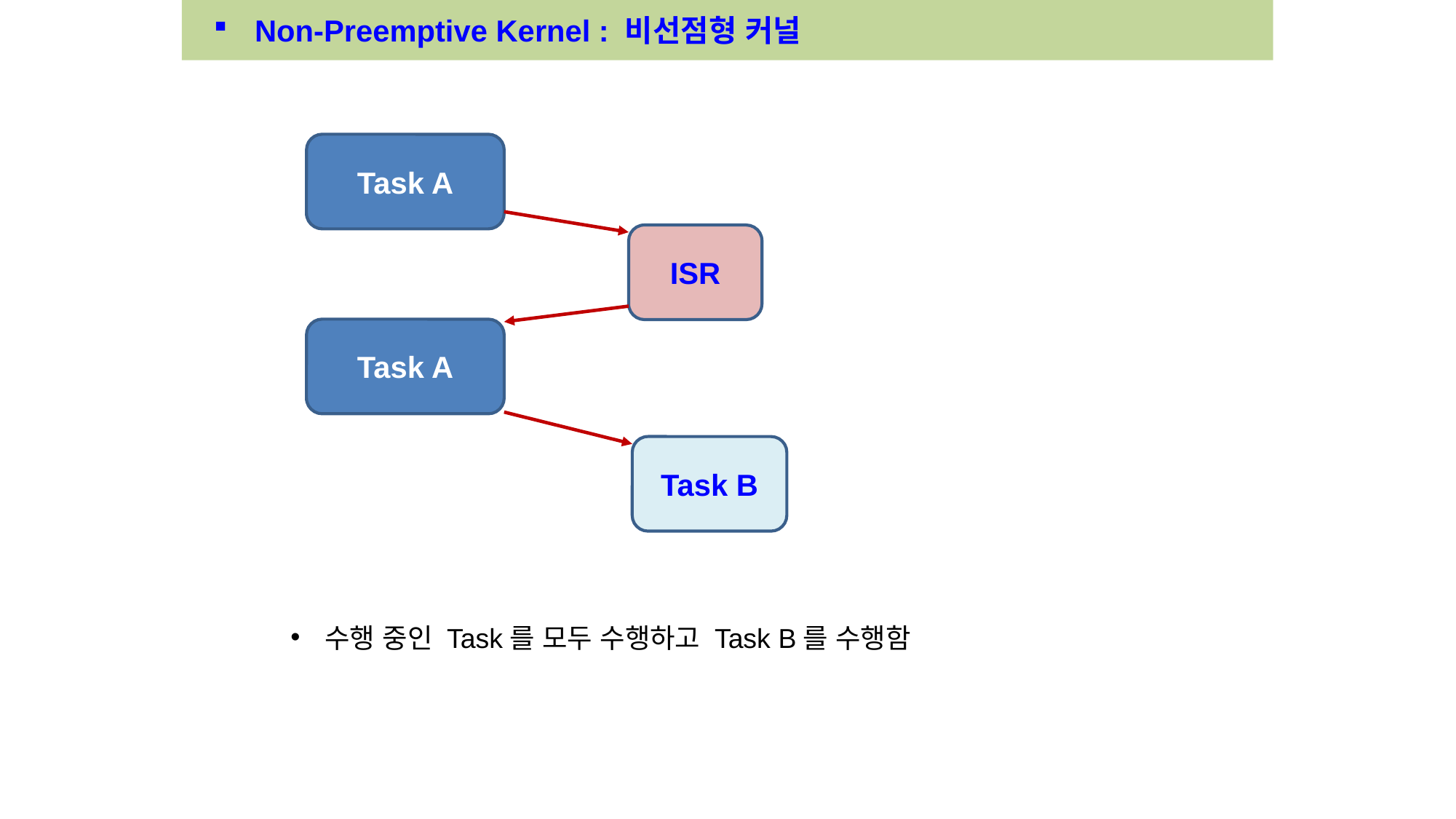

Non-Preemptive Kernel : 비선점형 커널

Task A
ISR
Task A
Task B
수행 중인 Task를 모두 수행하고 Task B를 수행함